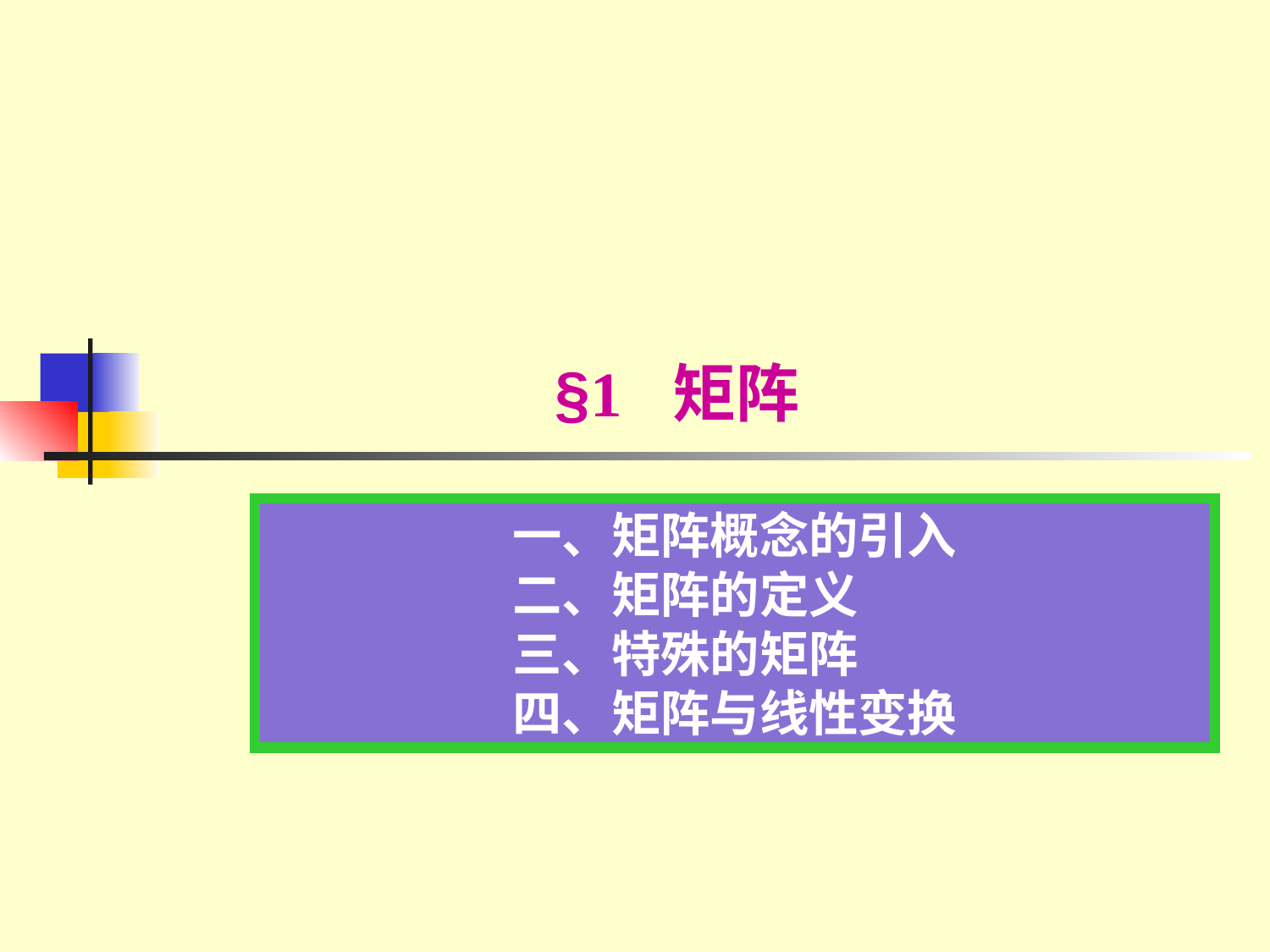

# §1  矩阵
一、矩阵概念的引入
二、矩阵的定义
三、特殊的矩阵
四、矩阵与线性变换